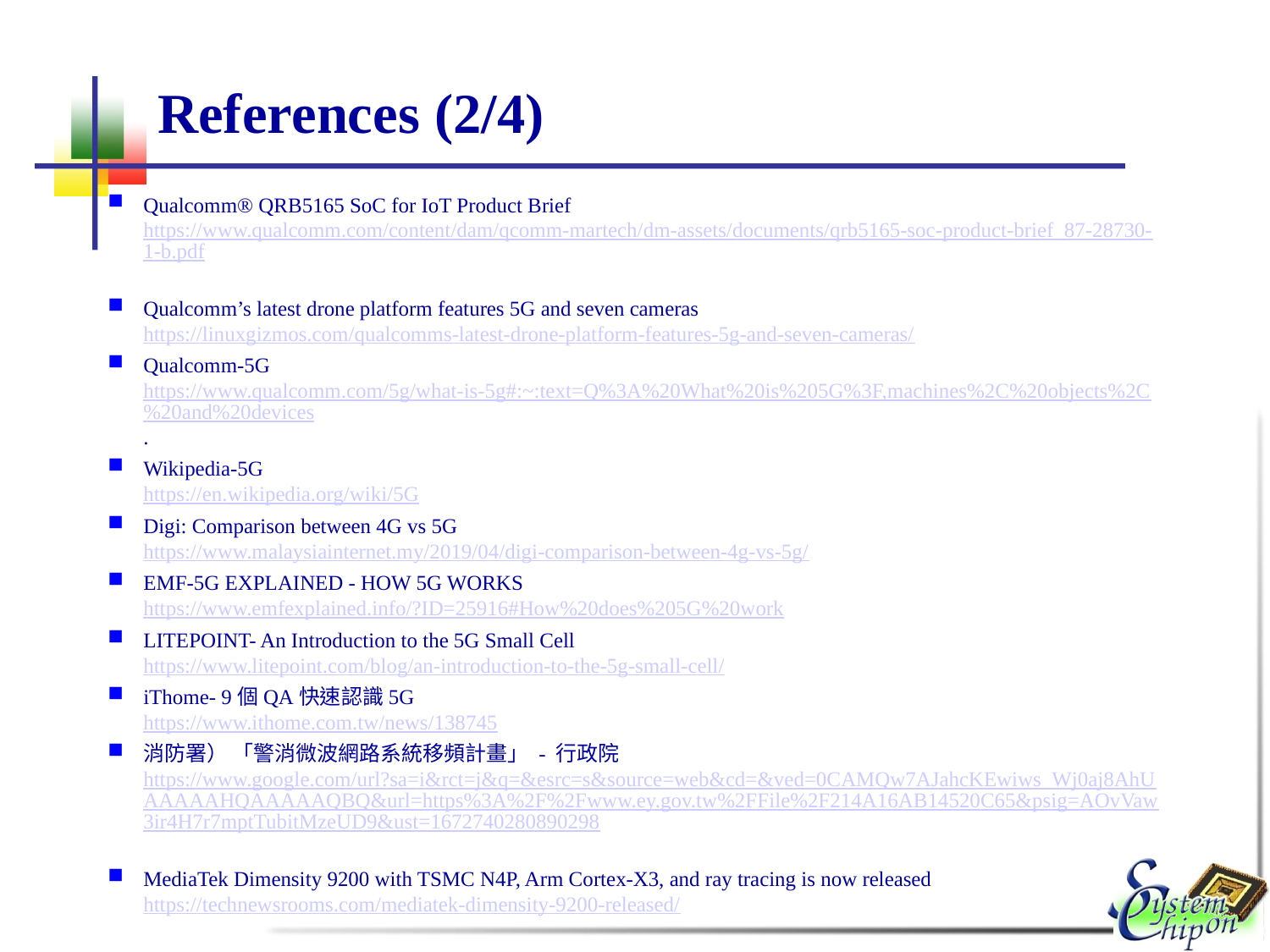

# References (2/4)
Qualcomm® QRB5165 SoC for IoT Product Brief
https://www.qualcomm.com/content/dam/qcomm-martech/dm-assets/documents/qrb5165-soc-product-brief_87-28730-1-b.pdf
Qualcomm’s latest drone platform features 5G and seven cameras
https://linuxgizmos.com/qualcomms-latest-drone-platform-features-5g-and-seven-cameras/
Qualcomm-5G
https://www.qualcomm.com/5g/what-is-5g#:~:text=Q%3A%20What%20is%205G%3F,machines%2C%20objects%2C%20and%20devices.
Wikipedia-5G
https://en.wikipedia.org/wiki/5G
Digi: Comparison between 4G vs 5G
https://www.malaysiainternet.my/2019/04/digi-comparison-between-4g-vs-5g/
EMF-5G EXPLAINED - HOW 5G WORKS
https://www.emfexplained.info/?ID=25916#How%20does%205G%20work
LITEPOINT- An Introduction to the 5G Small Cell
https://www.litepoint.com/blog/an-introduction-to-the-5g-small-cell/
iThome- 9個QA快速認識5G
https://www.ithome.com.tw/news/138745
消防署） 「警消微波網路系統移頻計畫」 - 行政院
https://www.google.com/url?sa=i&rct=j&q=&esrc=s&source=web&cd=&ved=0CAMQw7AJahcKEwiws_Wj0aj8AhUAAAAAHQAAAAAQBQ&url=https%3A%2F%2Fwww.ey.gov.tw%2FFile%2F214A16AB14520C65&psig=AOvVaw3ir4H7r7mptTubitMzeUD9&ust=1672740280890298
MediaTek Dimensity 9200 with TSMC N4P, Arm Cortex-X3, and ray tracing is now released
https://technewsrooms.com/mediatek-dimensity-9200-released/